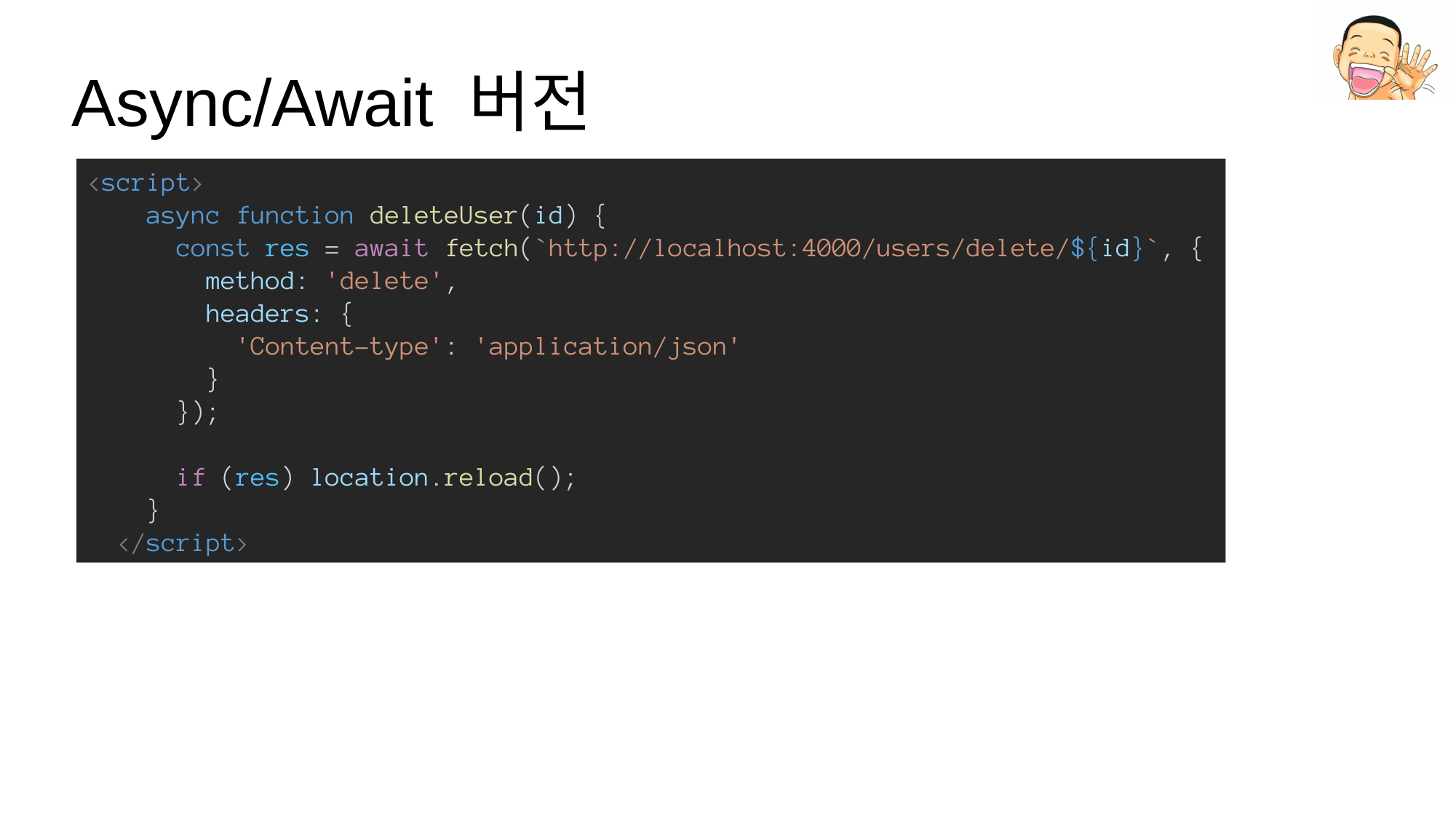

# Async/Await 버전
<script>
    async function deleteUser(id) {
      const res = await fetch(`http://localhost:4000/users/delete/${id}`, {
        method: 'delete',
        headers: {
          'Content-type': 'application/json'
        }
      });
      if (res) location.reload();
    }
  </script>